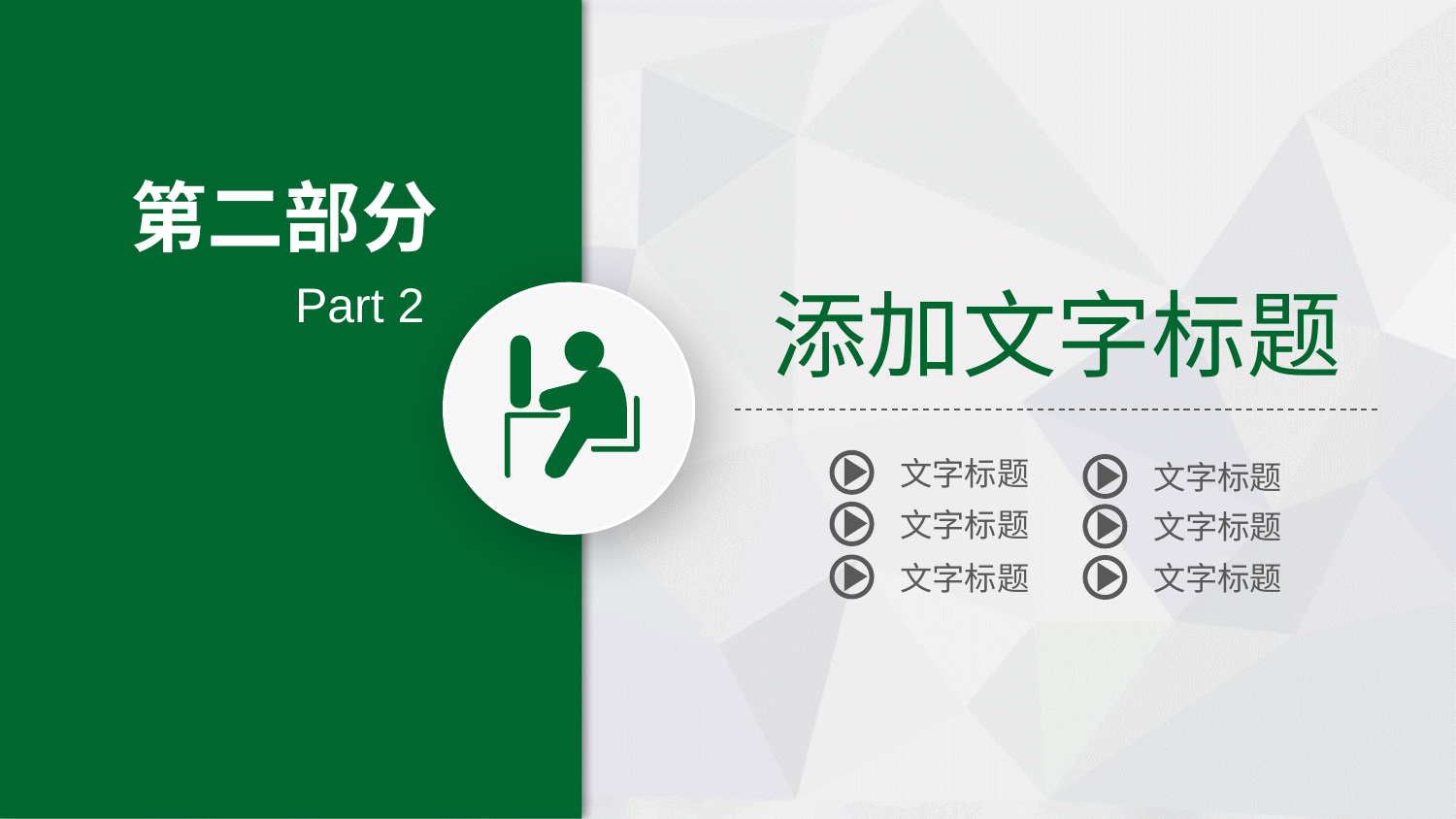

第二部分
Part 2
添加文字标题

文字标题

文字标题

文字标题

文字标题

文字标题

文字标题